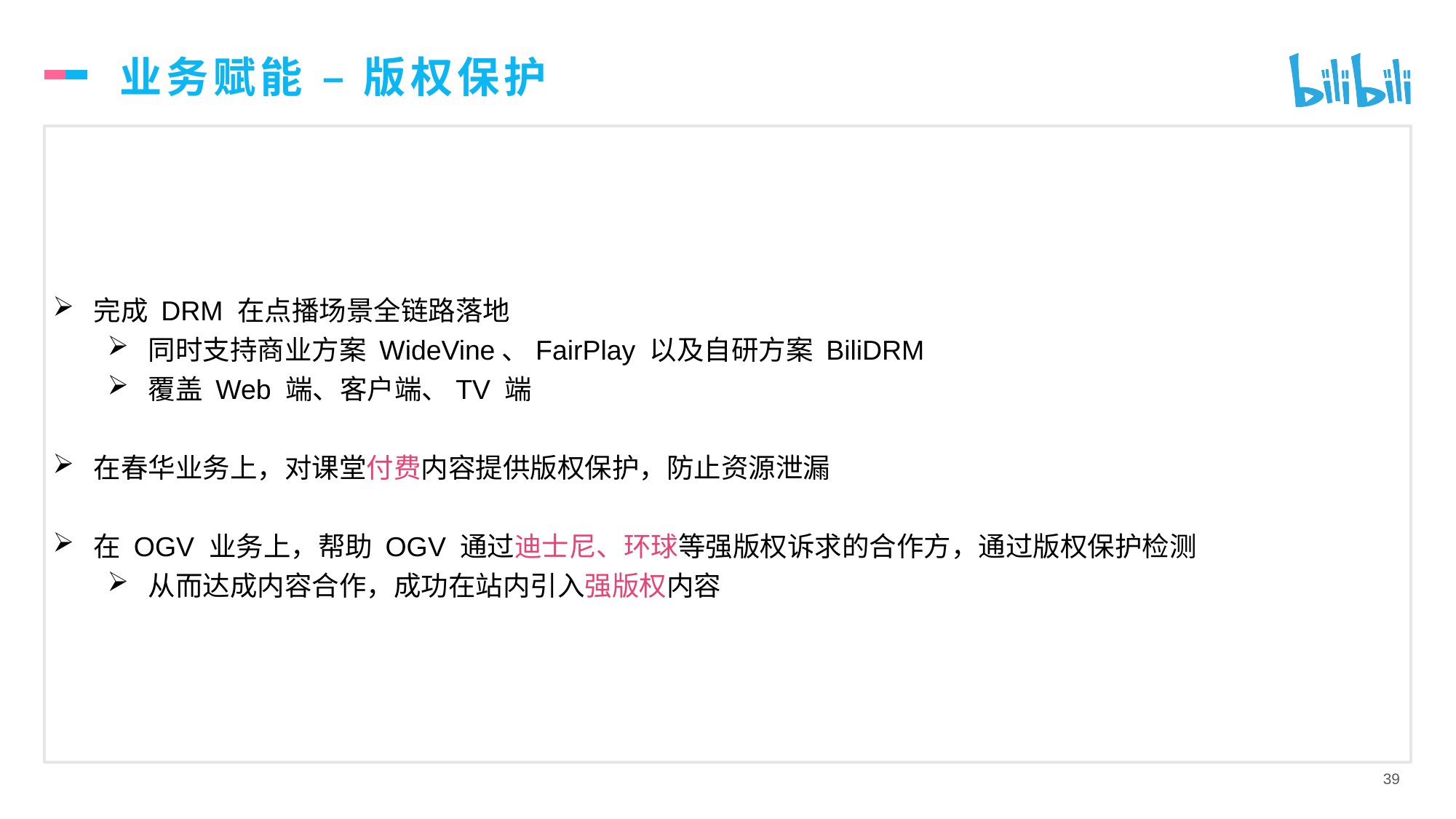

# 业务赋能 – 版权保护

完成 DRM 在点播场景全链路落地
同时支持商业方案 WideVine、FairPlay 以及自研方案 BiliDRM
覆盖 Web 端、客户端、TV 端

在春华业务上，对课堂付费内容提供版权保护，防止资源泄漏

在 OGV 业务上，帮助 OGV 通过迪士尼、环球等强版权诉求的合作方，通过版权保护检测
从而达成内容合作，成功在站内引入强版权内容